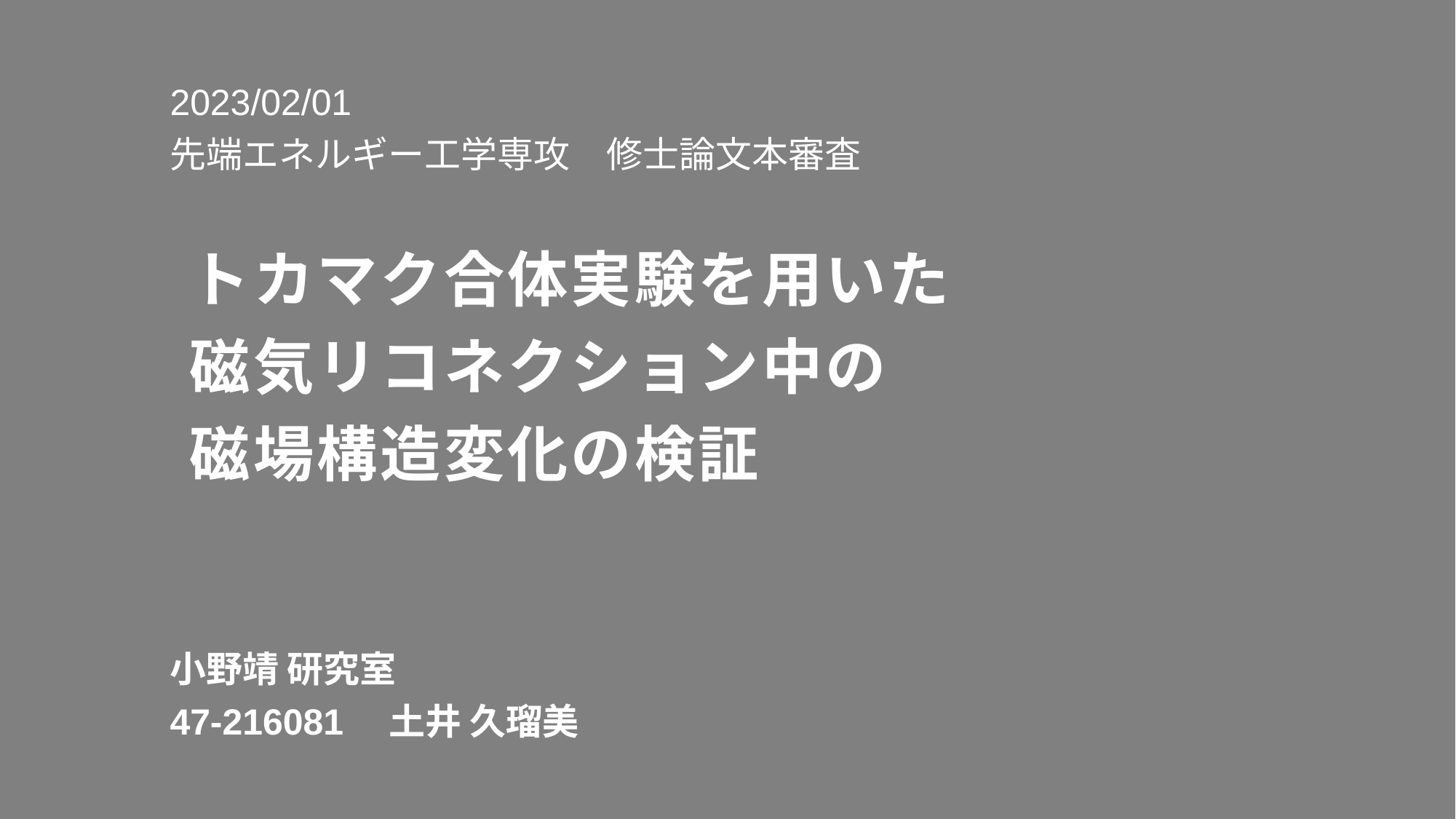

2023/02/01
先端エネルギー工学専攻　修士論文本審査
# トカマク合体実験を用いた 磁気リコネクション中の 磁場構造変化の検証
小野靖 研究室　
47-216081　土井 久瑠美